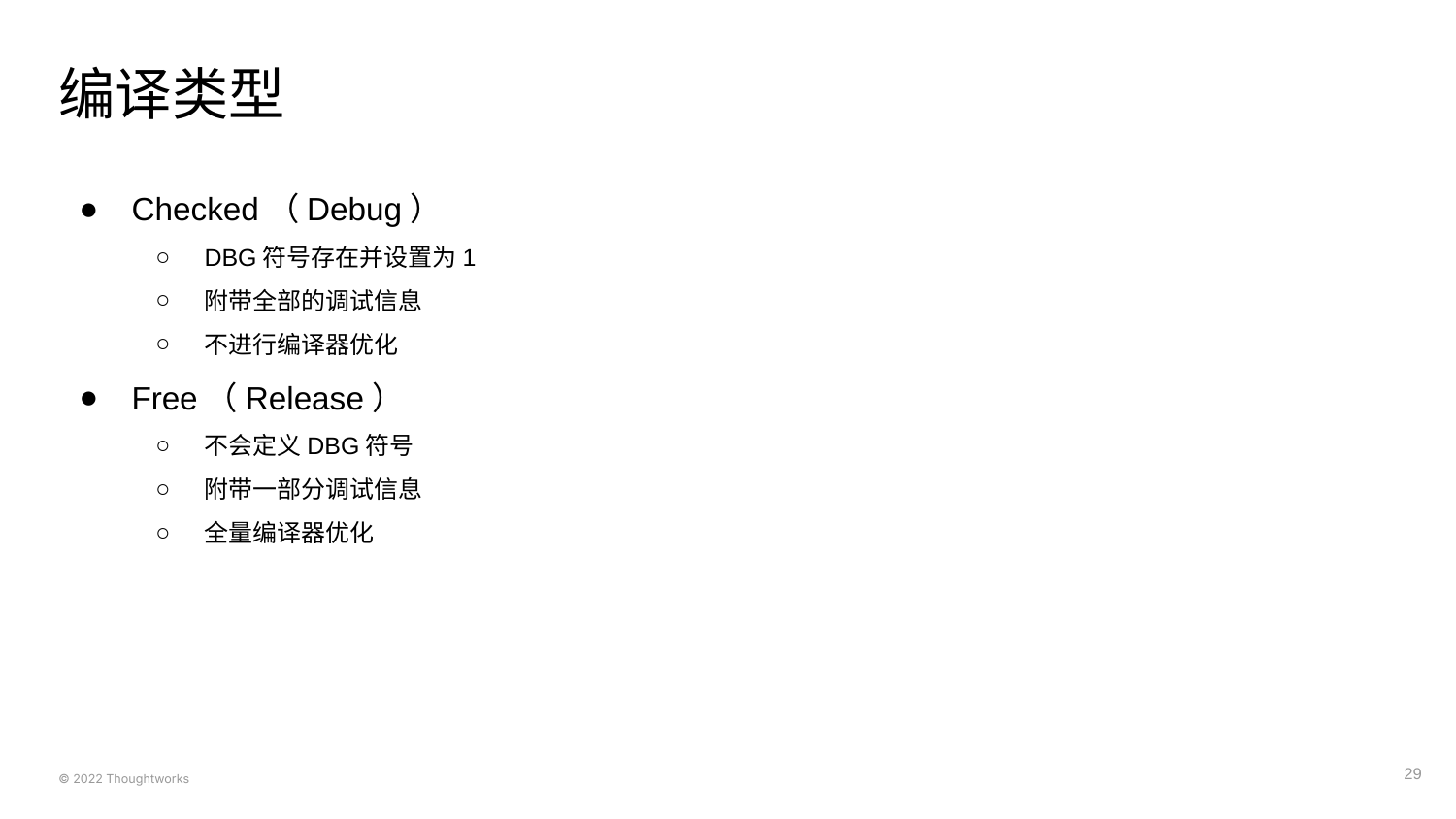

# 编译类型

Checked（Debug）
DBG符号存在并设置为1
附带全部的调试信息
不进行编译器优化
Free（Release）
不会定义DBG符号
附带一部分调试信息
全量编译器优化

29